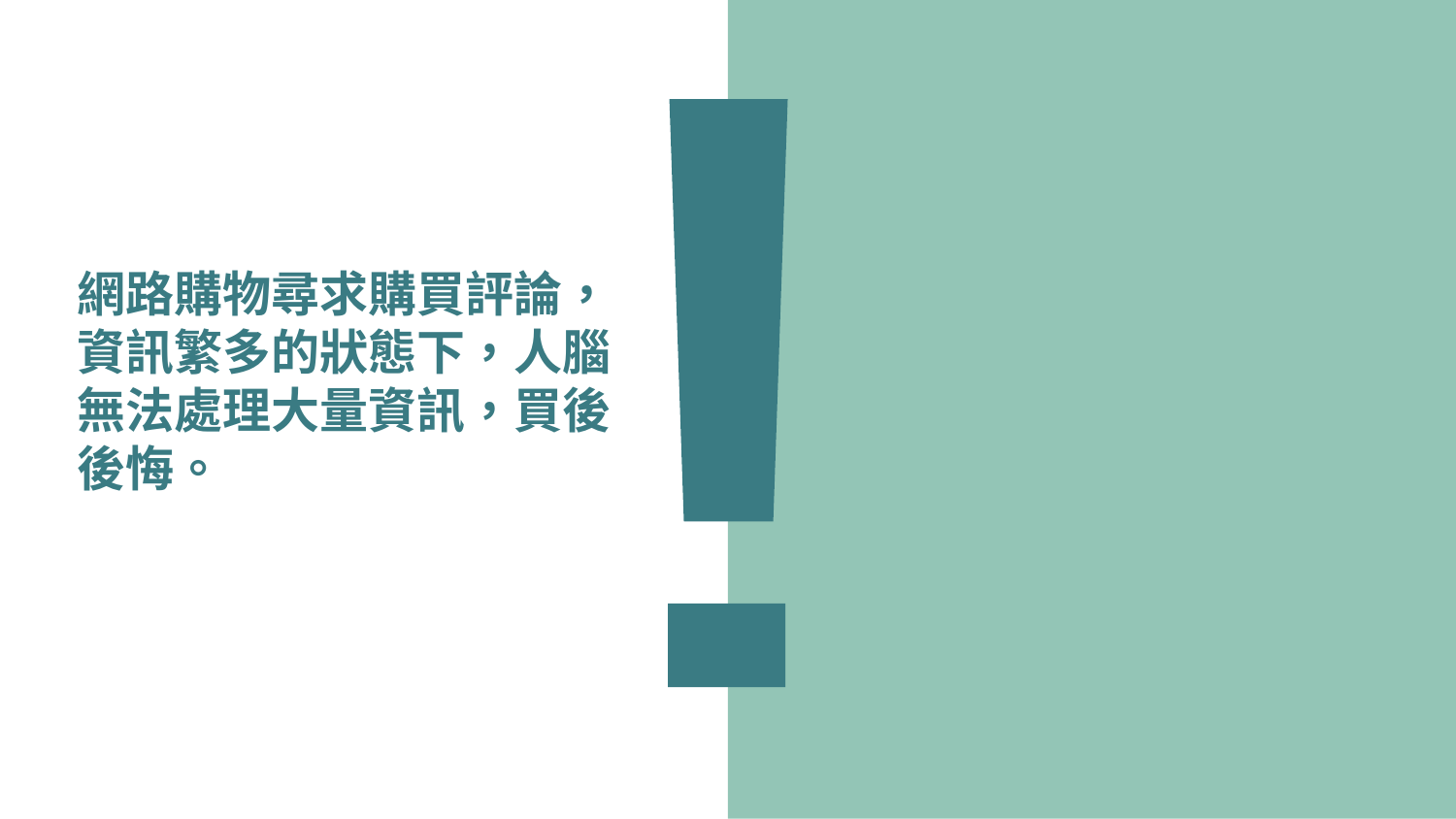

!
網路購物尋求購買評論，資訊繁多的狀態下，人腦無法處理大量資訊，買後後悔。